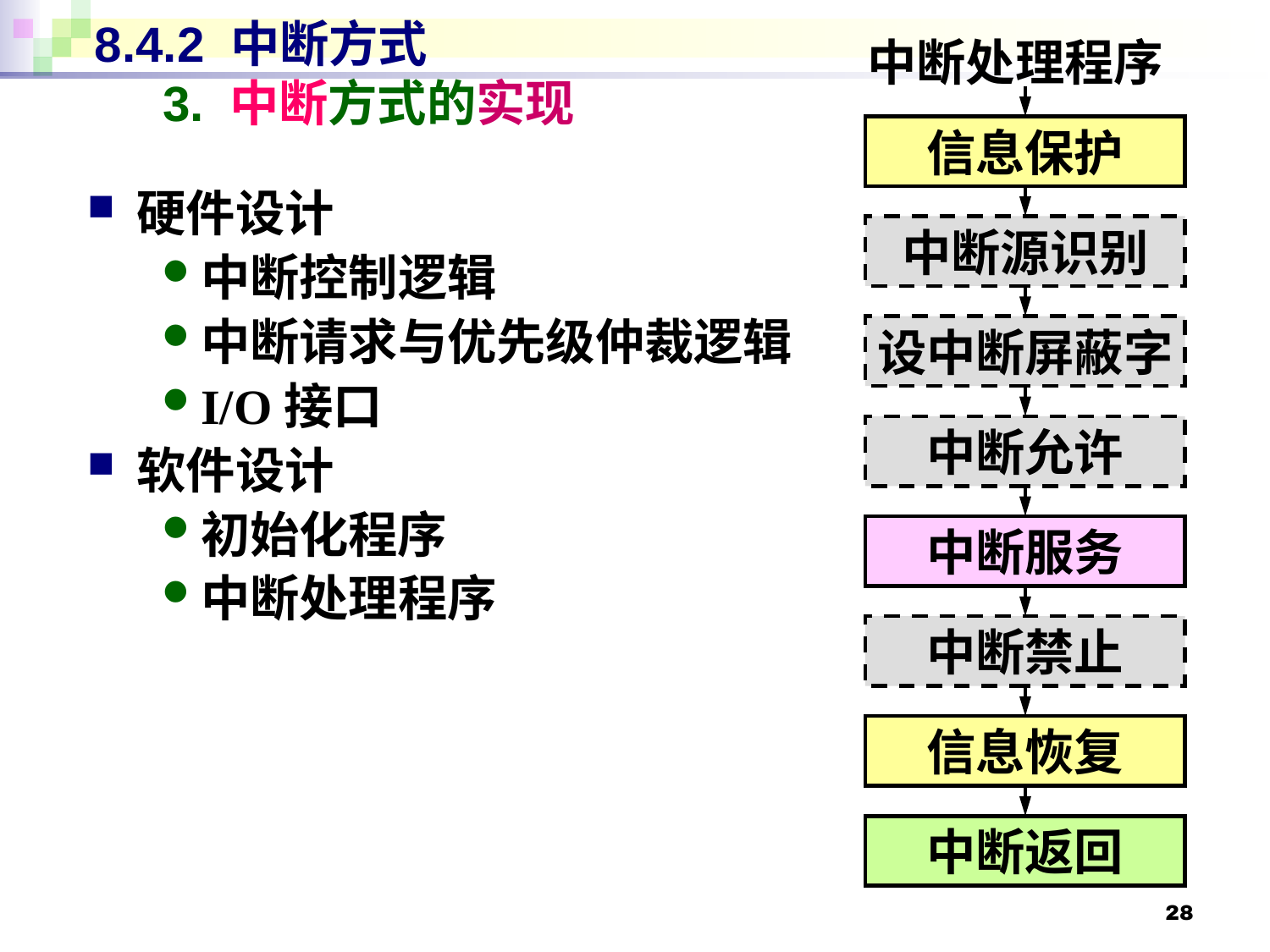

# 8.4.2 中断方式 3. 中断方式的实现
中断处理程序

信息保护
硬件设计
中断控制逻辑
中断请求与优先级仲裁逻辑
I/O接口
软件设计
初始化程序
中断处理程序

中断源识别

设中断屏蔽字

中断允许

中断服务

中断禁止

信息恢复

中断返回
28